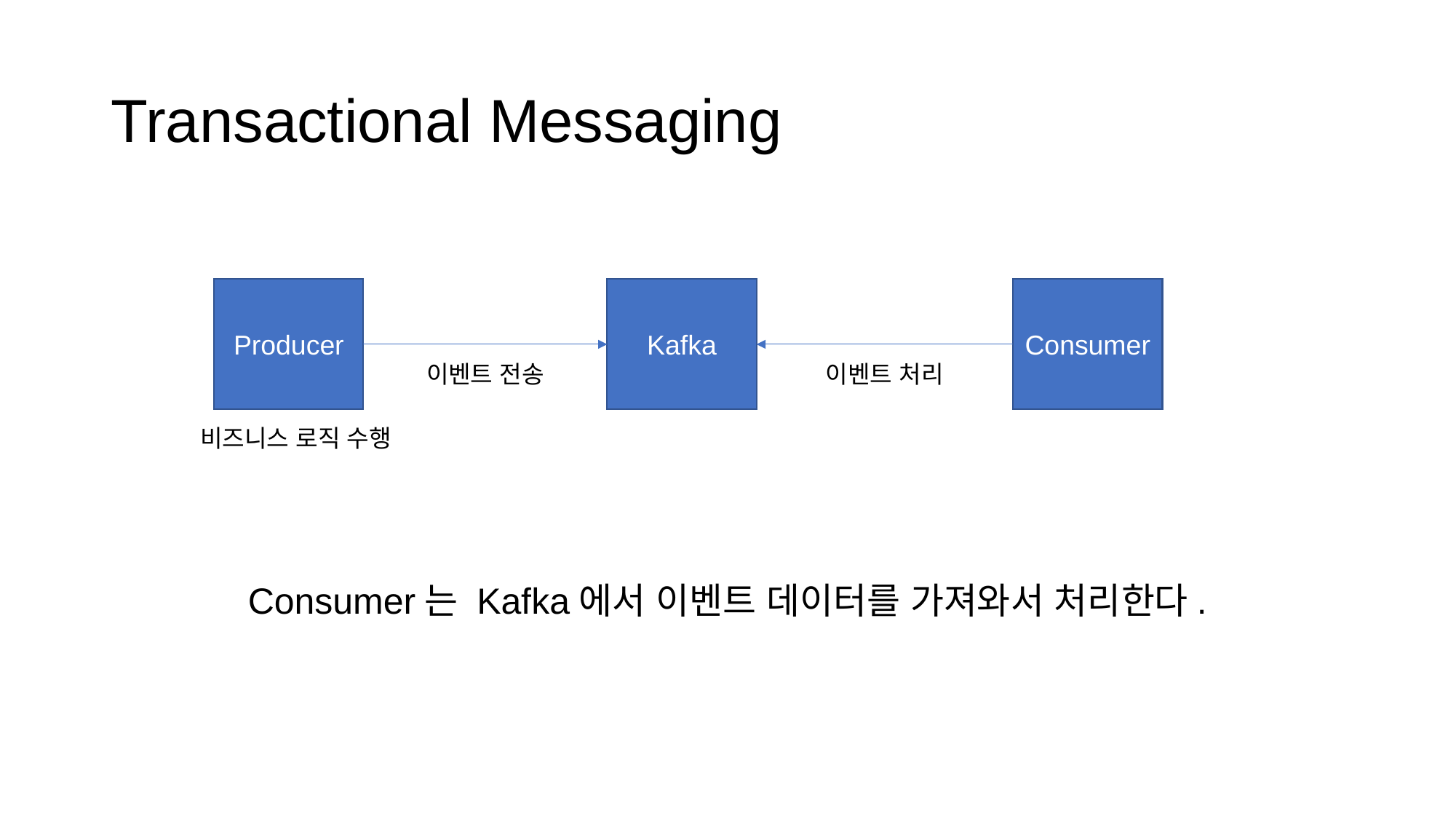

# Transactional Messaging
Producer
Kafka
Consumer
이벤트 전송
이벤트 처리
비즈니스 로직 수행
Consumer는 Kafka에서 이벤트 데이터를 가져와서 처리한다.